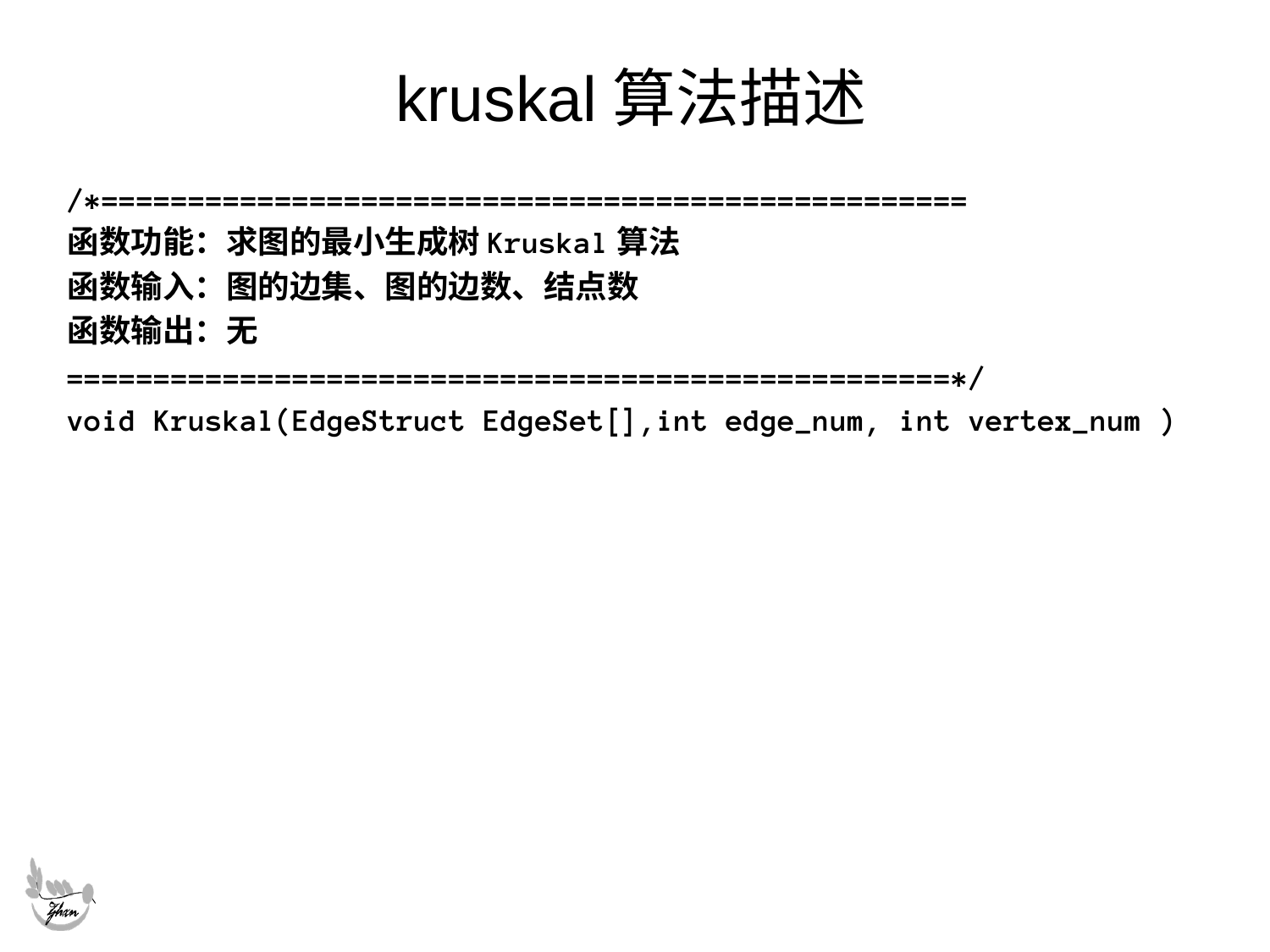

# kruskal算法描述
/*==================================================
函数功能：求图的最小生成树Kruskal算法
函数输入：图的边集、图的边数、结点数
函数输出：无
===================================================*/
void Kruskal(EdgeStruct EdgeSet[],int edge_num, int vertex_num )
123